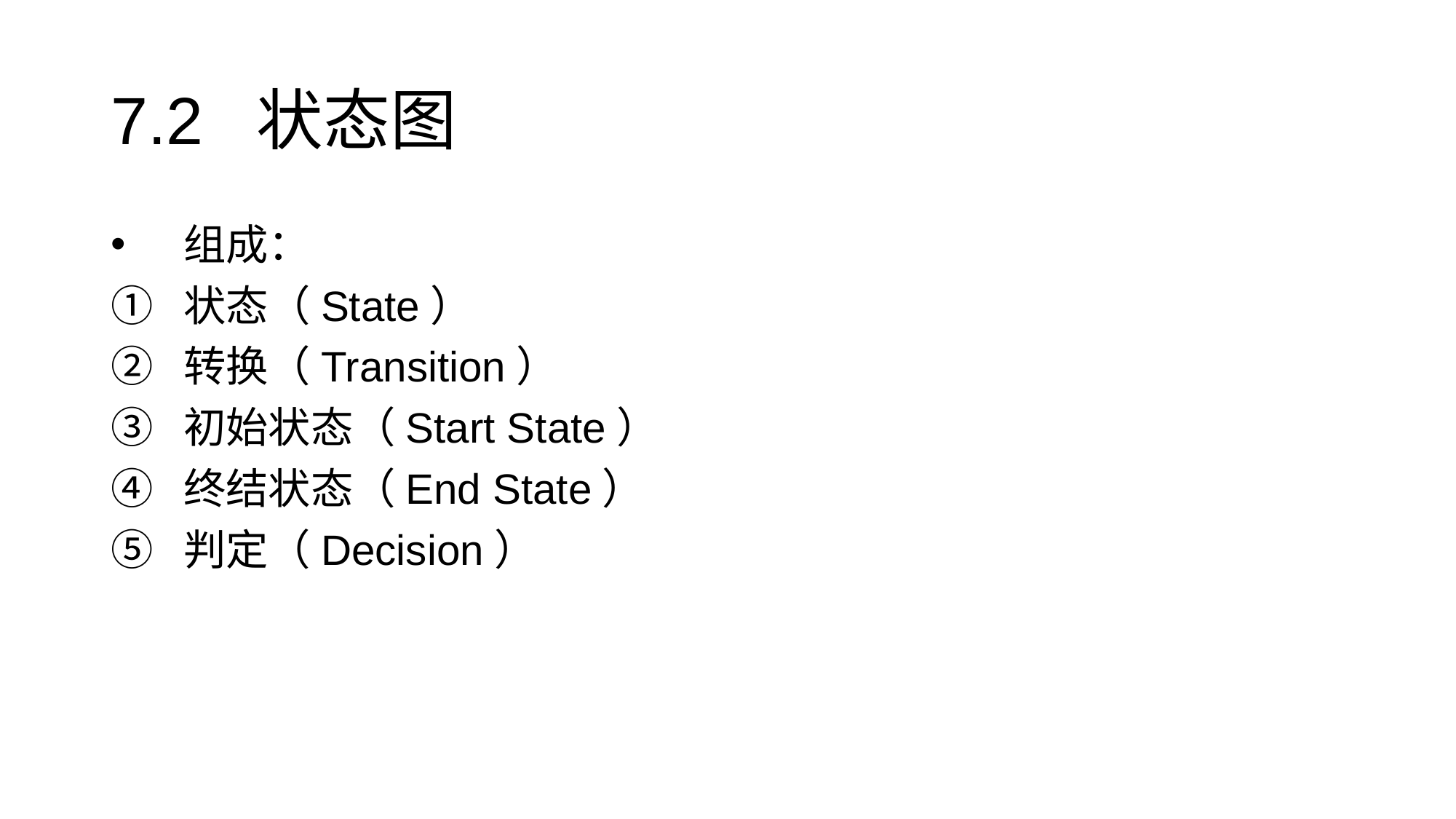

# 7.2  状态图
组成：
状态（State）
转换（Transition）
初始状态（Start State）
终结状态（End State）
判定（Decision）